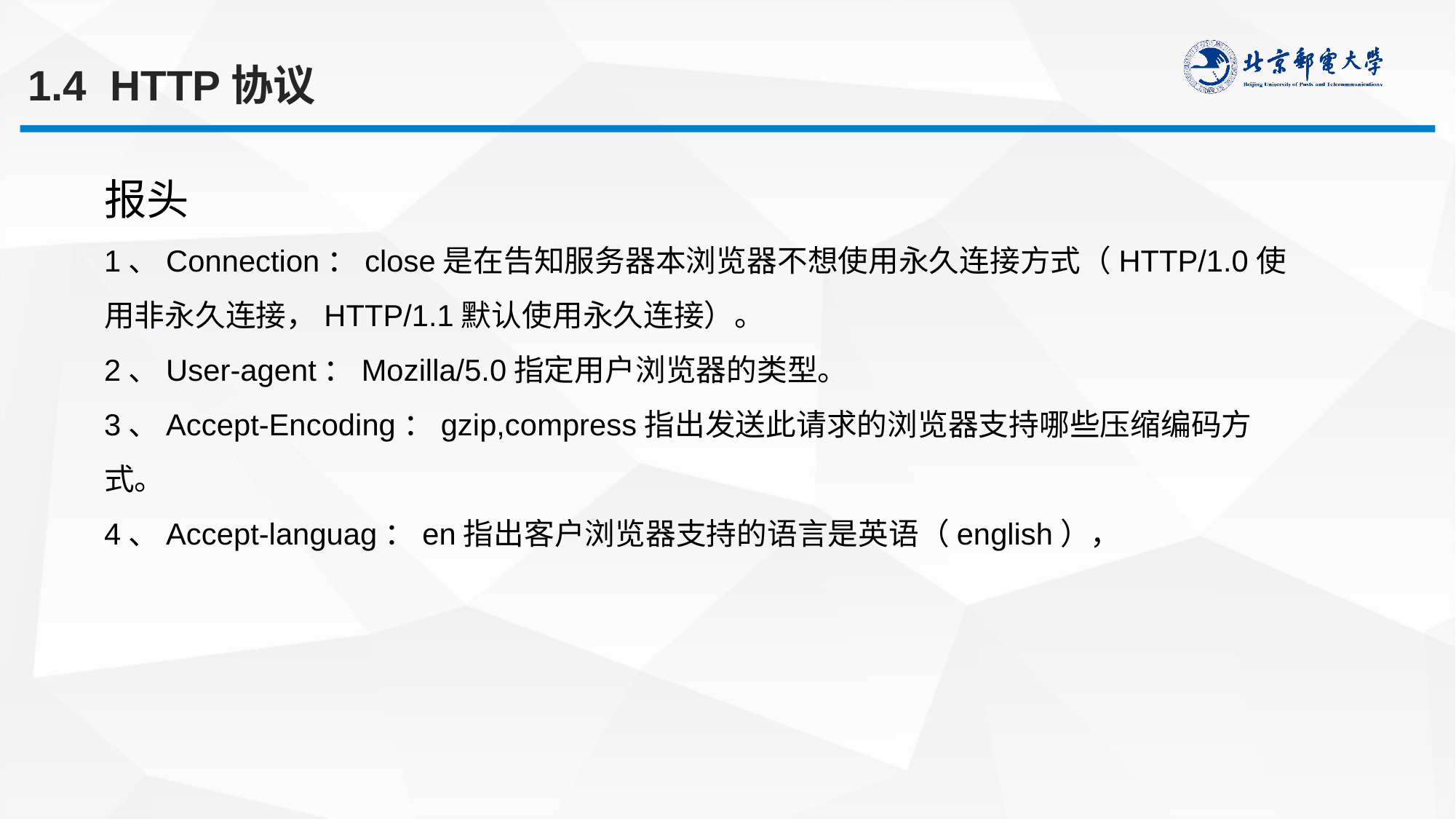

1.4  HTTP协议

报头
1、Connection：close是在告知服务器本浏览器不想使用永久连接方式（HTTP/1.0使用非永久连接，HTTP/1.1默认使用永久连接）。
2、User-agent：Mozilla/5.0指定用户浏览器的类型。
3、Accept-Encoding：gzip,compress指出发送此请求的浏览器支持哪些压缩编码方式。
4、Accept-languag：en指出客户浏览器支持的语言是英语（english），